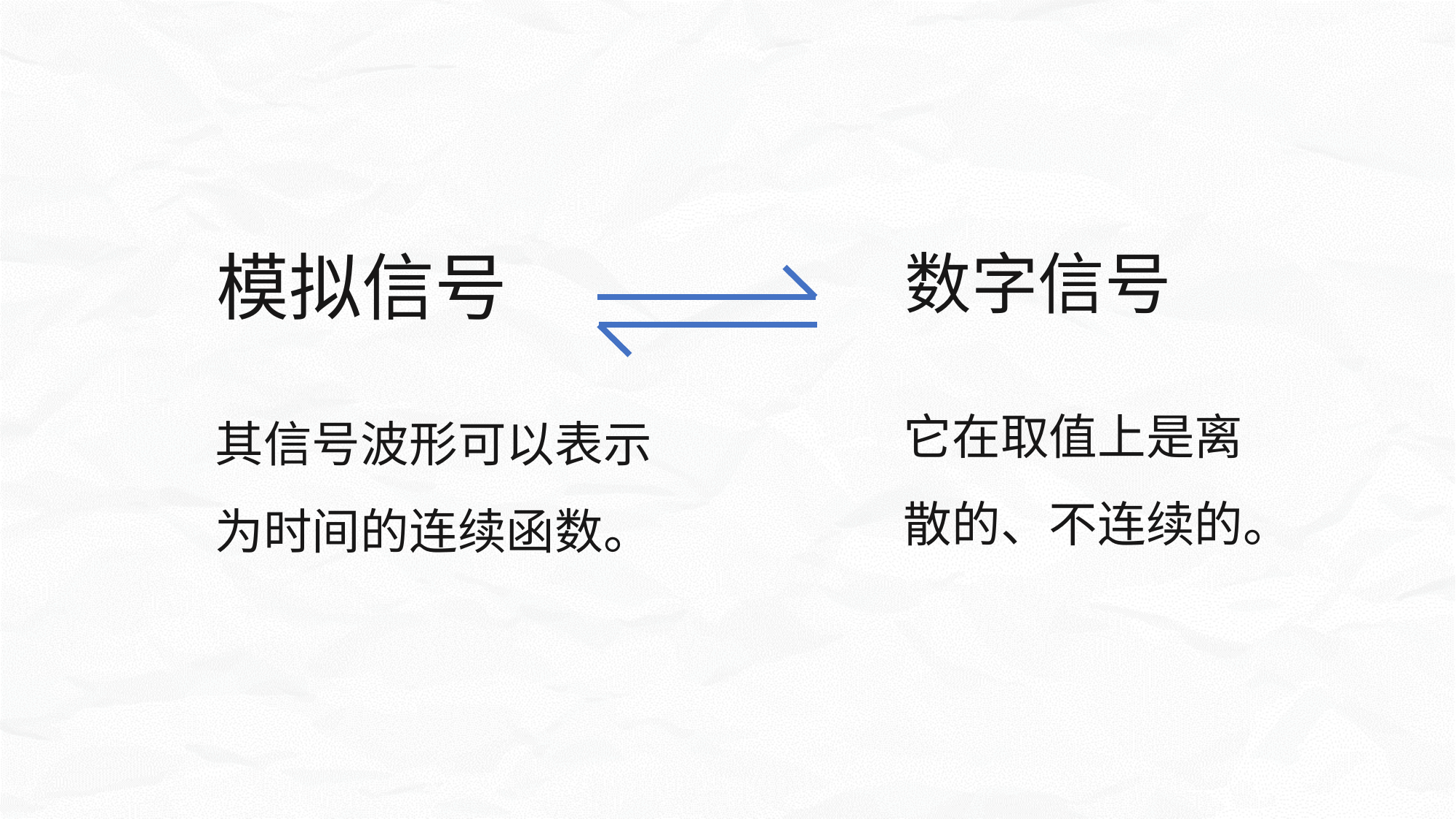

模拟信号
数字信号
它在取值上是离散的、不连续的。
其信号波形可以表示为时间的连续函数。